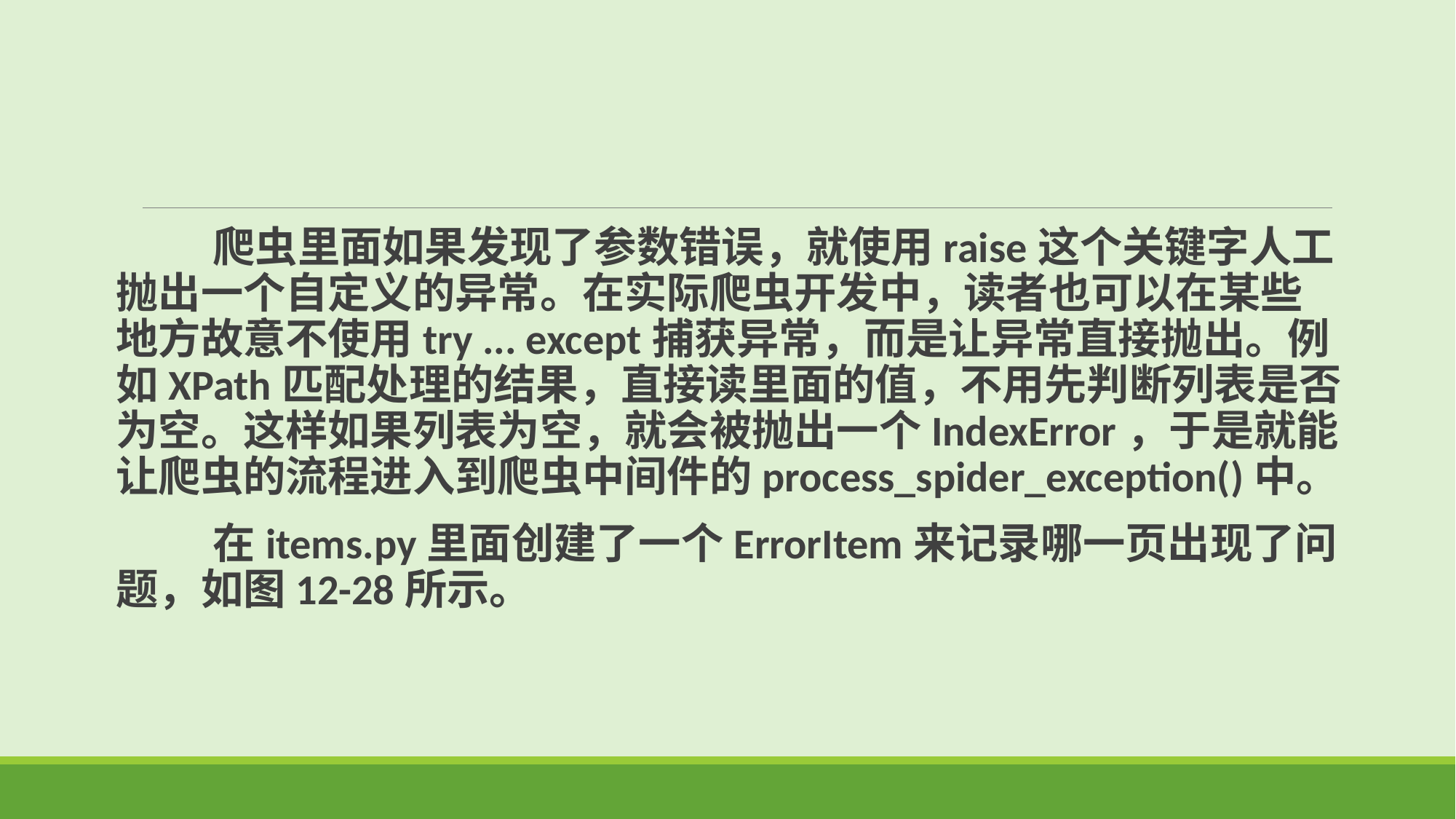

爬虫里面如果发现了参数错误，就使用raise这个关键字人工抛出一个自定义的异常。在实际爬虫开发中，读者也可以在某些地方故意不使用try ... except捕获异常，而是让异常直接抛出。例如XPath匹配处理的结果，直接读里面的值，不用先判断列表是否为空。这样如果列表为空，就会被抛出一个IndexError，于是就能让爬虫的流程进入到爬虫中间件的process_spider_exception()中。
         在items.py里面创建了一个ErrorItem来记录哪一页出现了问题，如图12-28所示。